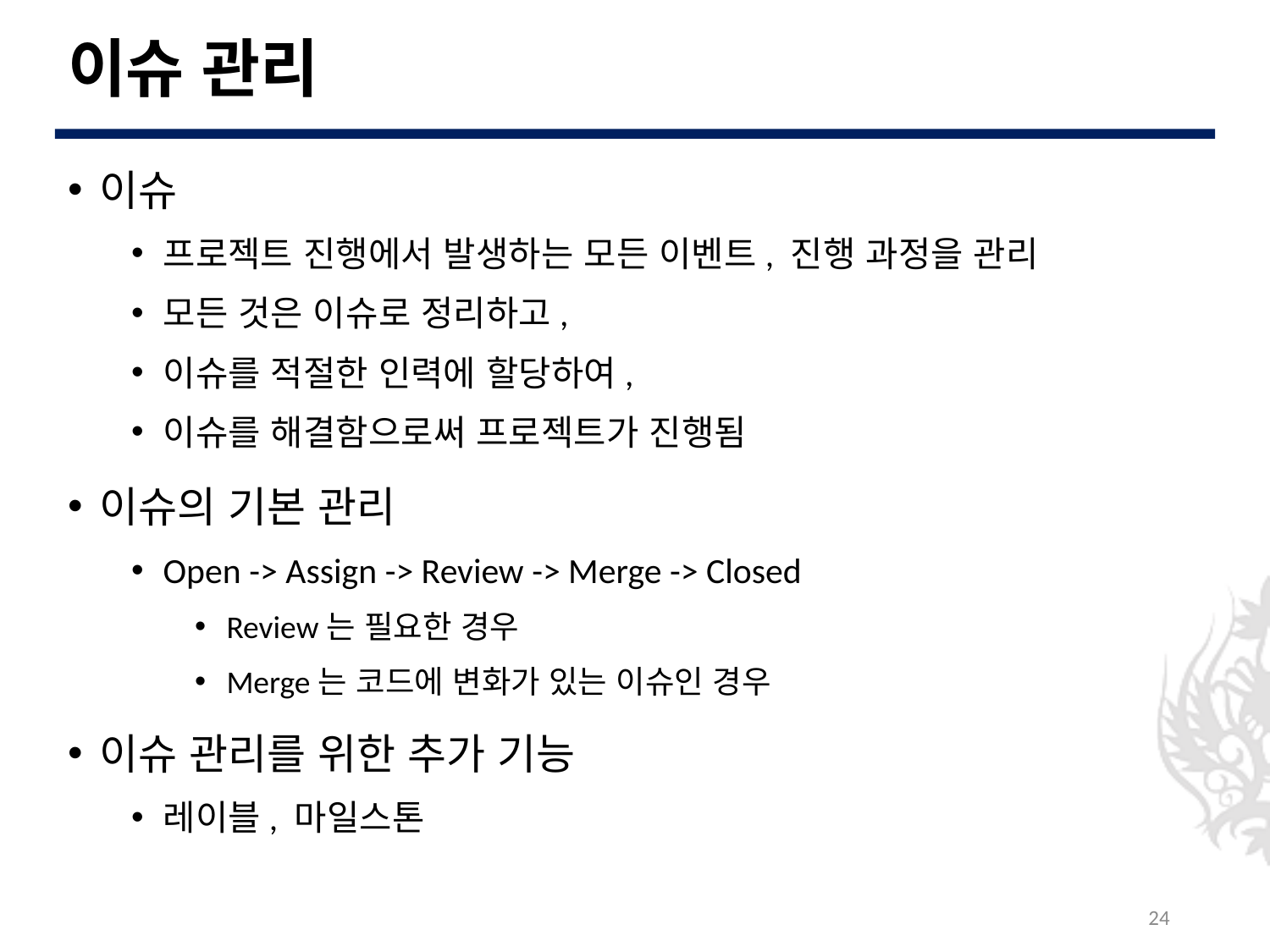

# 이슈 관리
이슈
프로젝트 진행에서 발생하는 모든 이벤트, 진행 과정을 관리
모든 것은 이슈로 정리하고,
이슈를 적절한 인력에 할당하여,
이슈를 해결함으로써 프로젝트가 진행됨
이슈의 기본 관리
Open -> Assign -> Review -> Merge -> Closed
Review는 필요한 경우
Merge는 코드에 변화가 있는 이슈인 경우
이슈 관리를 위한 추가 기능
레이블, 마일스톤
24